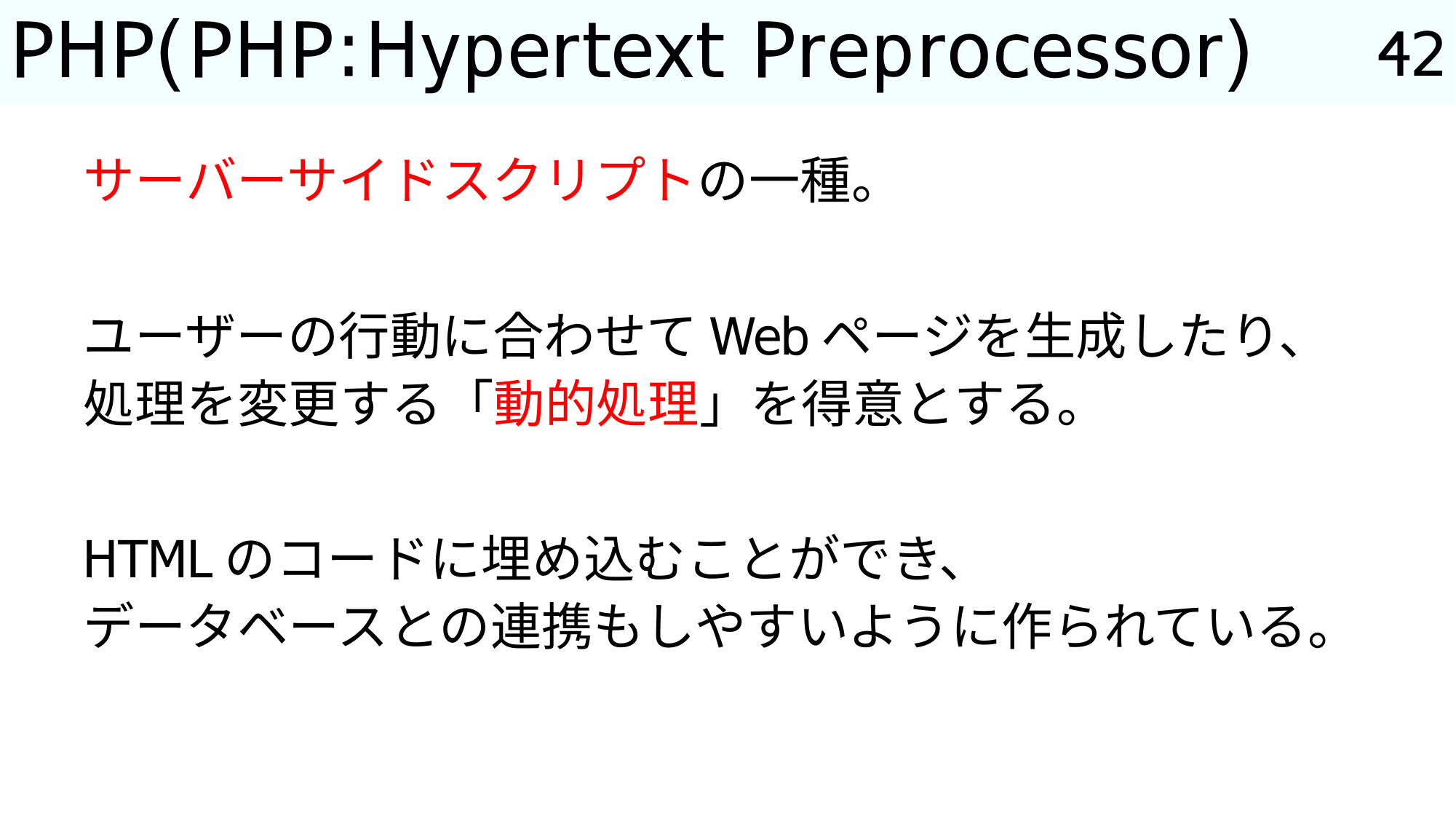

42
# PHP(PHP:Hypertext Preprocessor)
サーバーサイドスクリプトの一種。

ユーザーの行動に合わせてWebページを生成したり、
処理を変更する「動的処理」を得意とする。

HTMLのコードに埋め込むことができ、
データベースとの連携もしやすいように作られている。